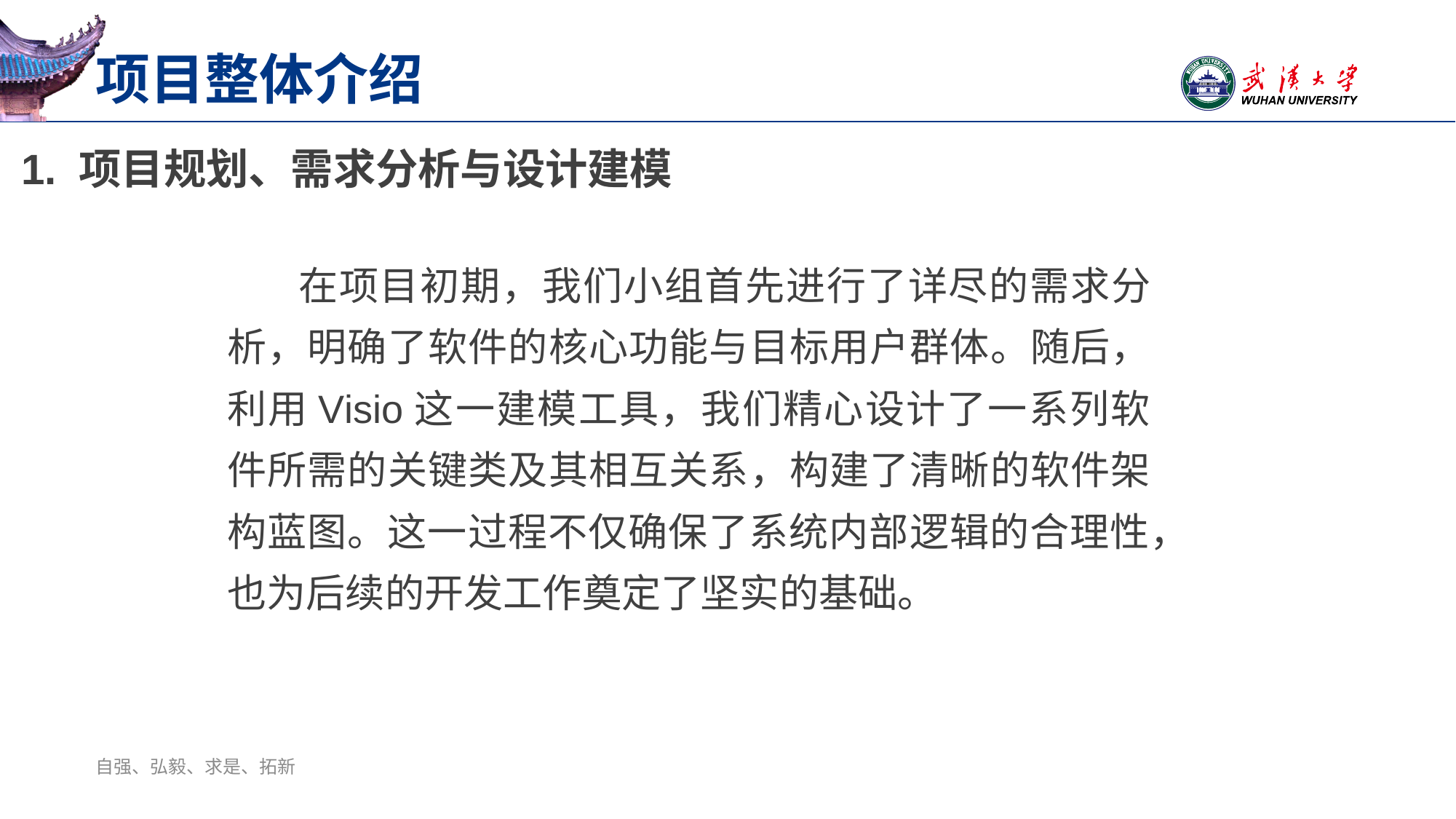

# 项目整体介绍
1. 项目规划、需求分析与设计建模
      在项目初期，我们小组首先进行了详尽的需求分析，明确了软件的核心功能与目标用户群体。随后，利用Visio这一建模工具，我们精心设计了一系列软件所需的关键类及其相互关系，构建了清晰的软件架构蓝图。这一过程不仅确保了系统内部逻辑的合理性，也为后续的开发工作奠定了坚实的基础。